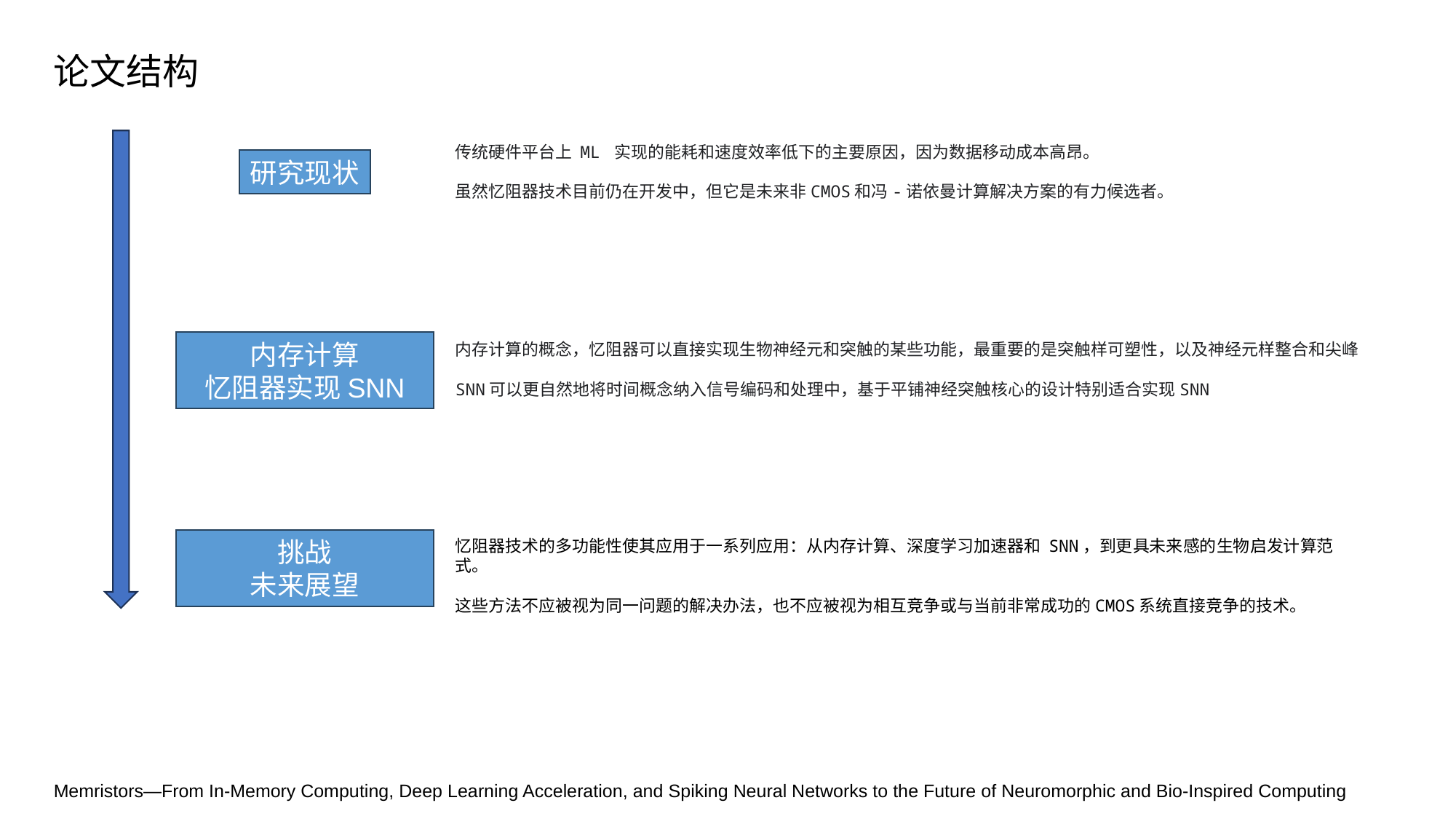

论文结构

研究现状
传统硬件平台上 ML 实现的能耗和速度效率低下的主要原因，因为数据移动成本高昂。

虽然忆阻器技术目前仍在开发中，但它是未来非CMOS和冯-诺依曼计算解决方案的有力候选者。
内存计算
忆阻器实现SNN
内存计算的概念，忆阻器可以直接实现生物神经元和突触的某些功能，最重要的是突触样可塑性，以及神经元样整合和尖峰

SNN可以更自然地将时间概念纳入信号编码和处理中，基于平铺神经突触核心的设计特别适合实现SNN
挑战
未来展望
忆阻器技术的多功能性使其应用于一系列应用：从内存计算、深度学习加速器和 SNN，到更具未来感的生物启发计算范式。

这些方法不应被视为同一问题的解决办法，也不应被视为相互竞争或与当前非常成功的CMOS系统直接竞争的技术。
Memristors—From In-Memory Computing, Deep Learning Acceleration, and Spiking Neural Networks to the Future of Neuromorphic and Bio-Inspired Computing